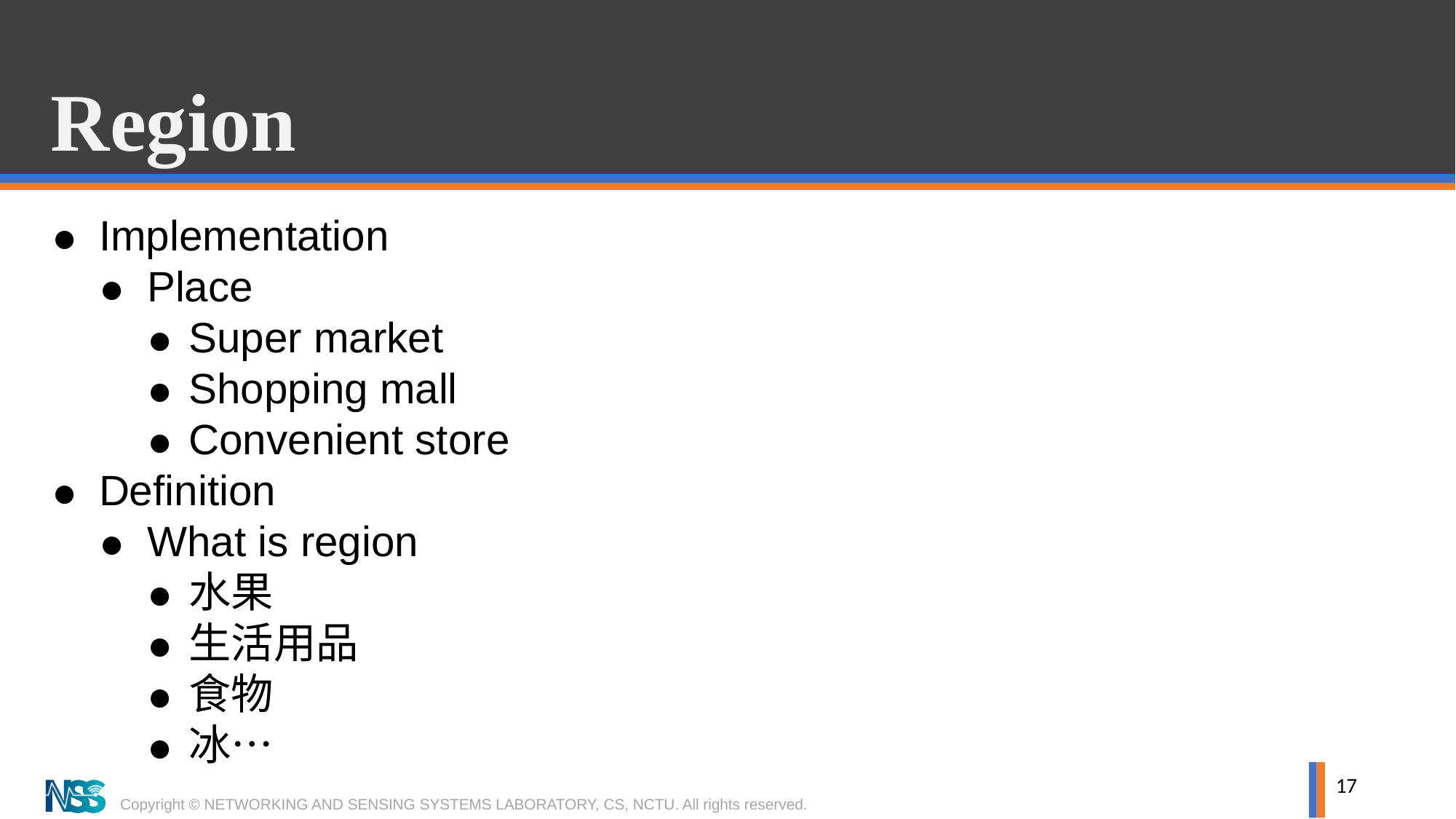

# Region
Implementation
Place
Super market
Shopping mall
Convenient store
Definition
What is region
水果
生活用品
食物
冰…
17